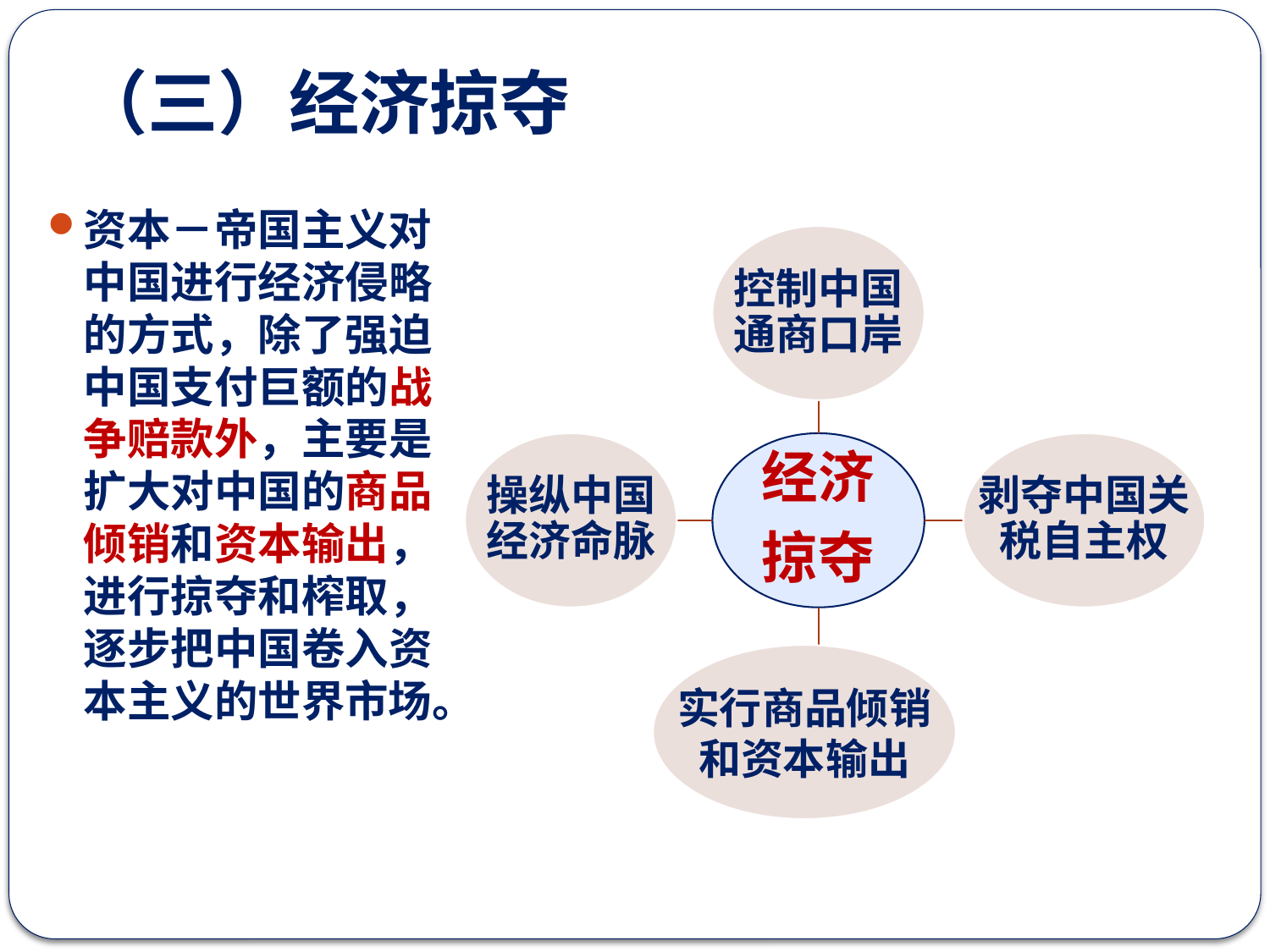

# （三）经济掠夺
资本－帝国主义对中国进行经济侵略的方式，除了强迫中国支付巨额的战争赔款外，主要是扩大对中国的商品倾销和资本输出，进行掠夺和榨取，逐步把中国卷入资本主义的世界市场。

控制中国通商口岸

操纵中国经济命脉
经济
掠夺
剥夺中国关税自主权

实行商品倾销和资本输出